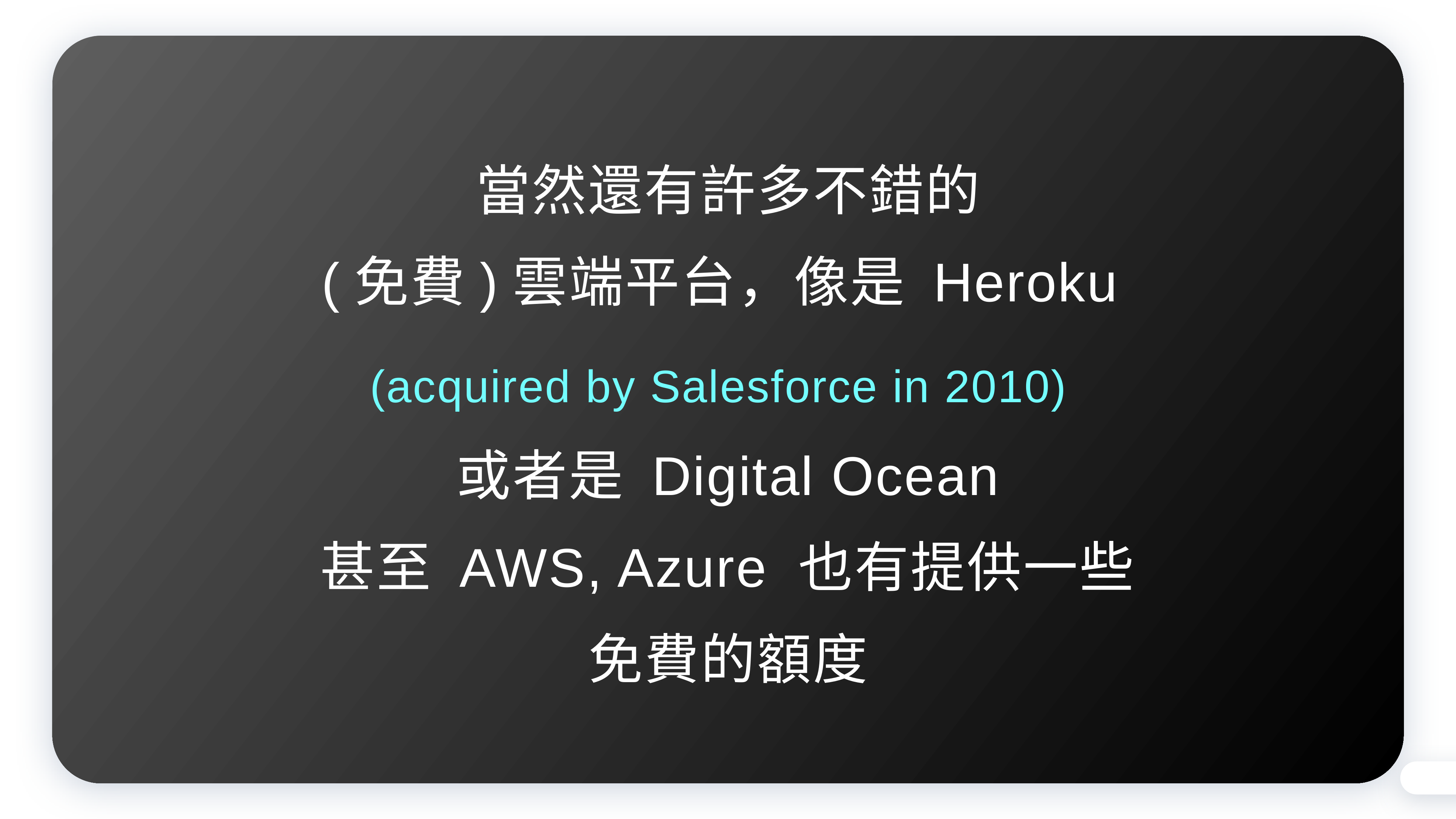

當然還有許多不錯的
(免費)雲端平台，像是 Heroku
(acquired by Salesforce in 2010)
或者是 Digital Ocean
甚至 AWS, Azure 也有提供一些免費的額度
23